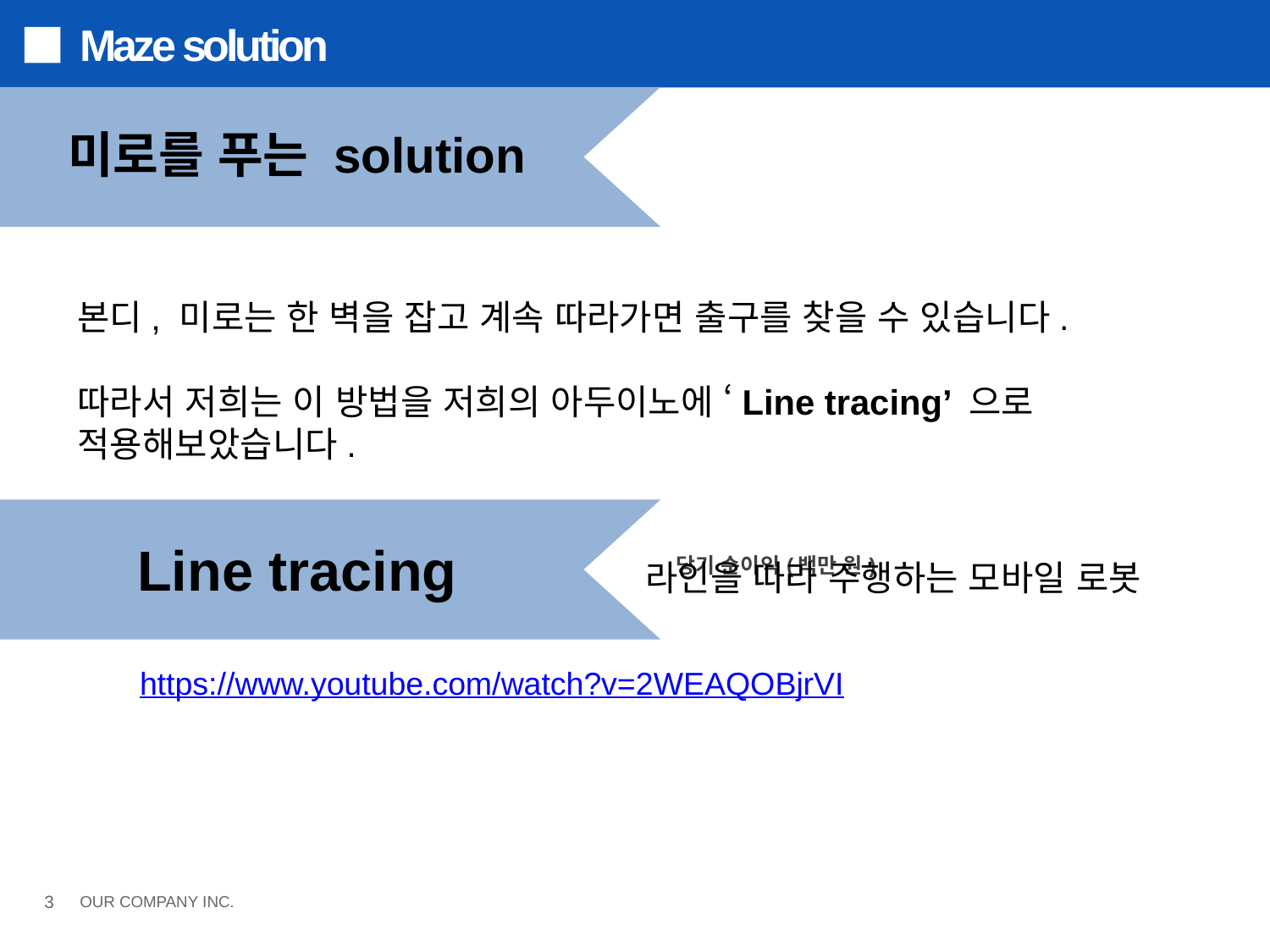

Maze solution

미로를 푸는 solution
본디, 미로는 한 벽을 잡고 계속 따라가면 출구를 찾을 수 있습니다.

따라서 저희는 이 방법을 저희의 아두이노에 ‘Line tracing’ 으로 적용해보았습니다.

Line tracing		라인을 따라 주행하는 모바일 로봇

### Chart: 당기 순이익(백만 원)

| Category |
|---|
https://www.youtube.com/watch?v=2WEAQOBjrVI